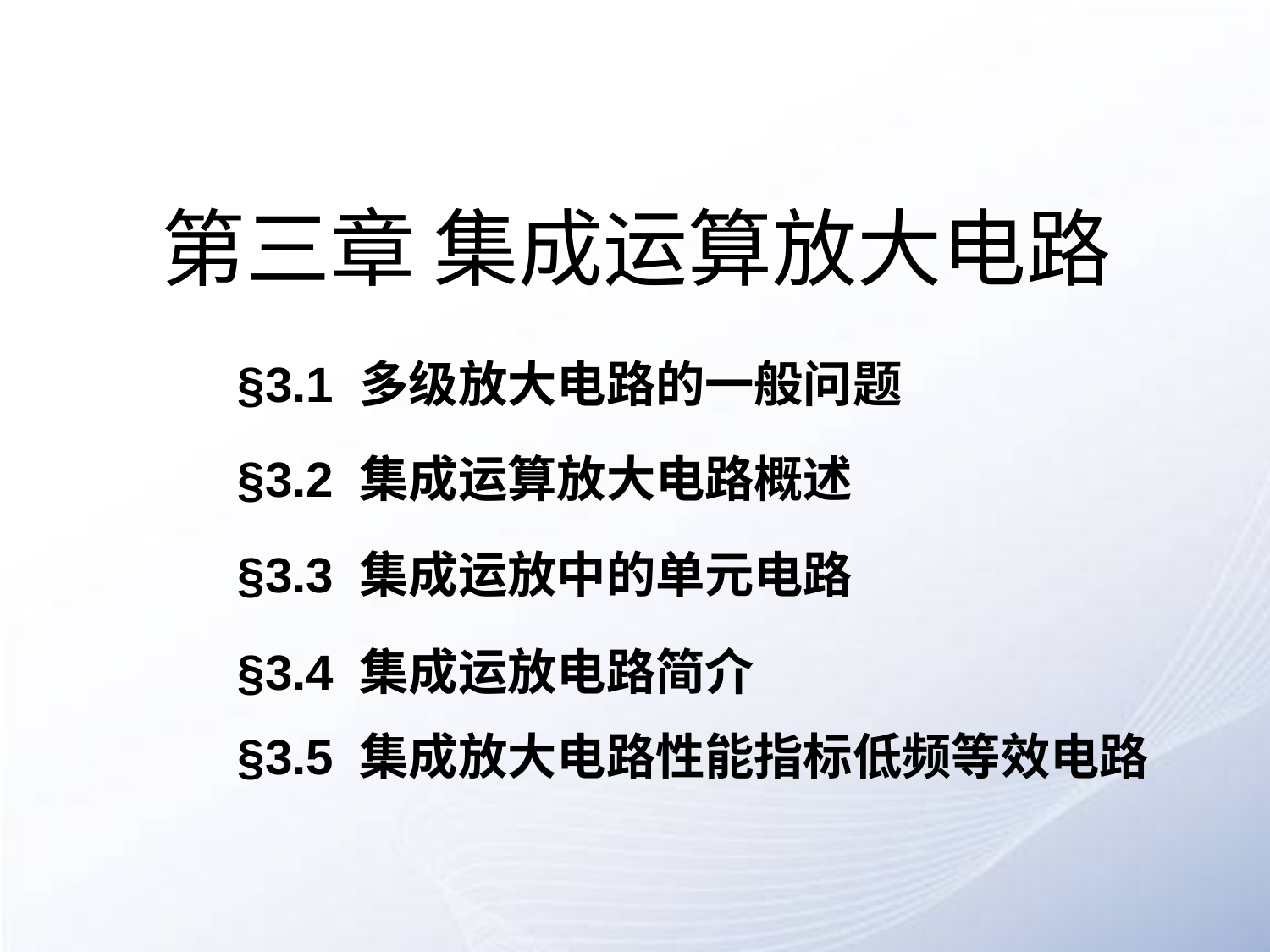

# 第三章 集成运算放大电路
§3.1 多级放大电路的一般问题
§3.2 集成运算放大电路概述
§3.3 集成运放中的单元电路
§3.4 集成运放电路简介
§3.5 集成放大电路性能指标低频等效电路